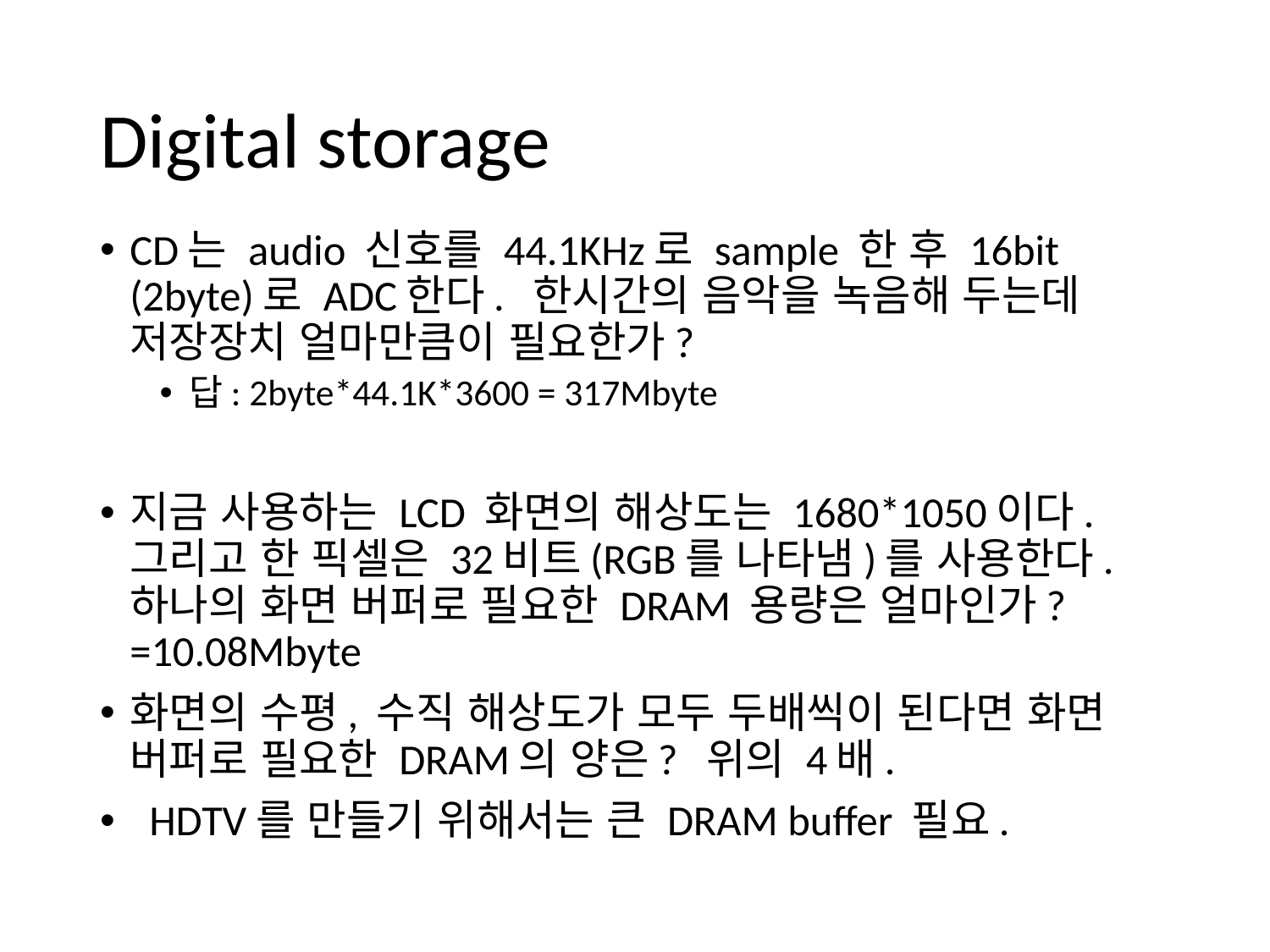

# Digital storage
CD는 audio 신호를 44.1KHz로 sample 한 후 16bit (2byte)로 ADC한다.  한시간의 음악을 녹음해 두는데 저장장치 얼마만큼이 필요한가?
답: 2byte*44.1K*3600 = 317Mbyte

지금 사용하는 LCD 화면의 해상도는 1680*1050이다. 그리고 한 픽셀은 32비트(RGB를 나타냄)를 사용한다.  하나의 화면 버퍼로 필요한 DRAM 용량은 얼마인가?  =10.08Mbyte
화면의 수평, 수직 해상도가 모두 두배씩이 된다면 화면 버퍼로 필요한 DRAM의 양은?  위의 4배.
  HDTV를 만들기 위해서는 큰 DRAM buffer 필요.